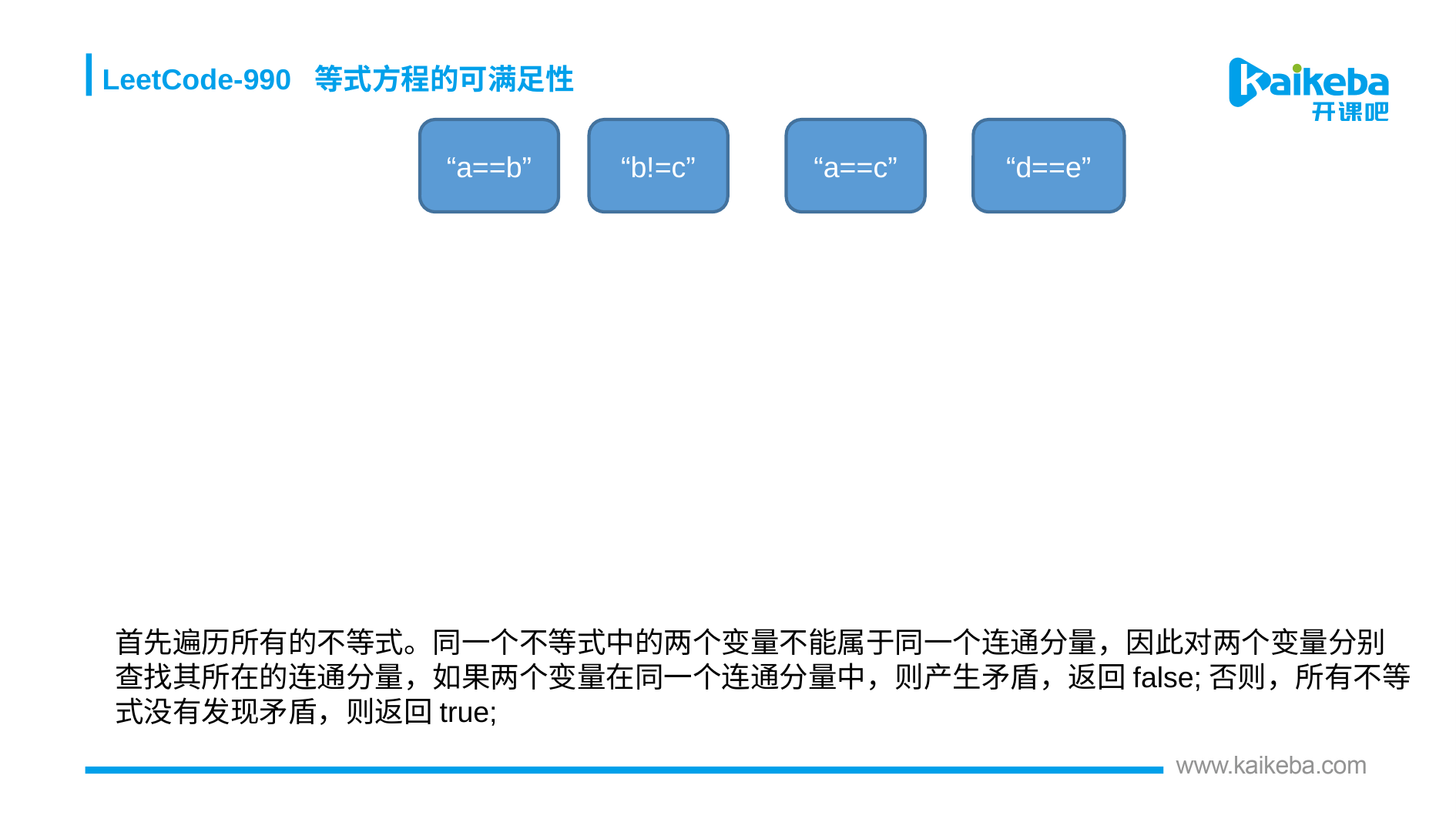

LeetCode-990  等式方程的可满足性

“a==b”
“b!=c”
“a==c”
“d==e”

首先遍历所有的不等式。同一个不等式中的两个变量不能属于同一个连通分量，因此对两个变量分别
查找其所在的连通分量，如果两个变量在同一个连通分量中，则产生矛盾，返回false;否则，所有不等
式没有发现矛盾，则返回true;